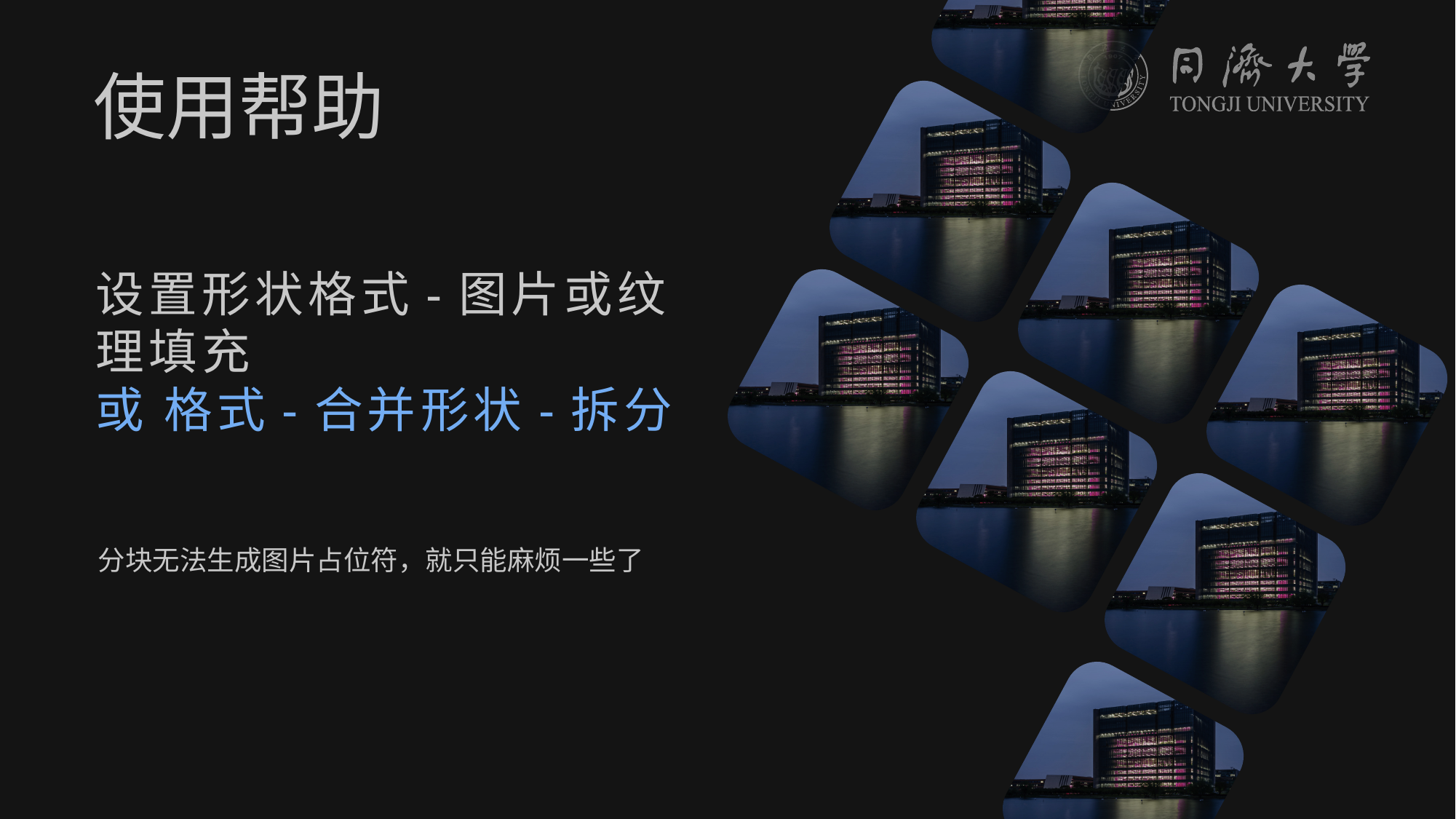

使用帮助
设置形状格式-图片或纹理填充
或 格式-合并形状-拆分

分块无法生成图片占位符，就只能麻烦一些了